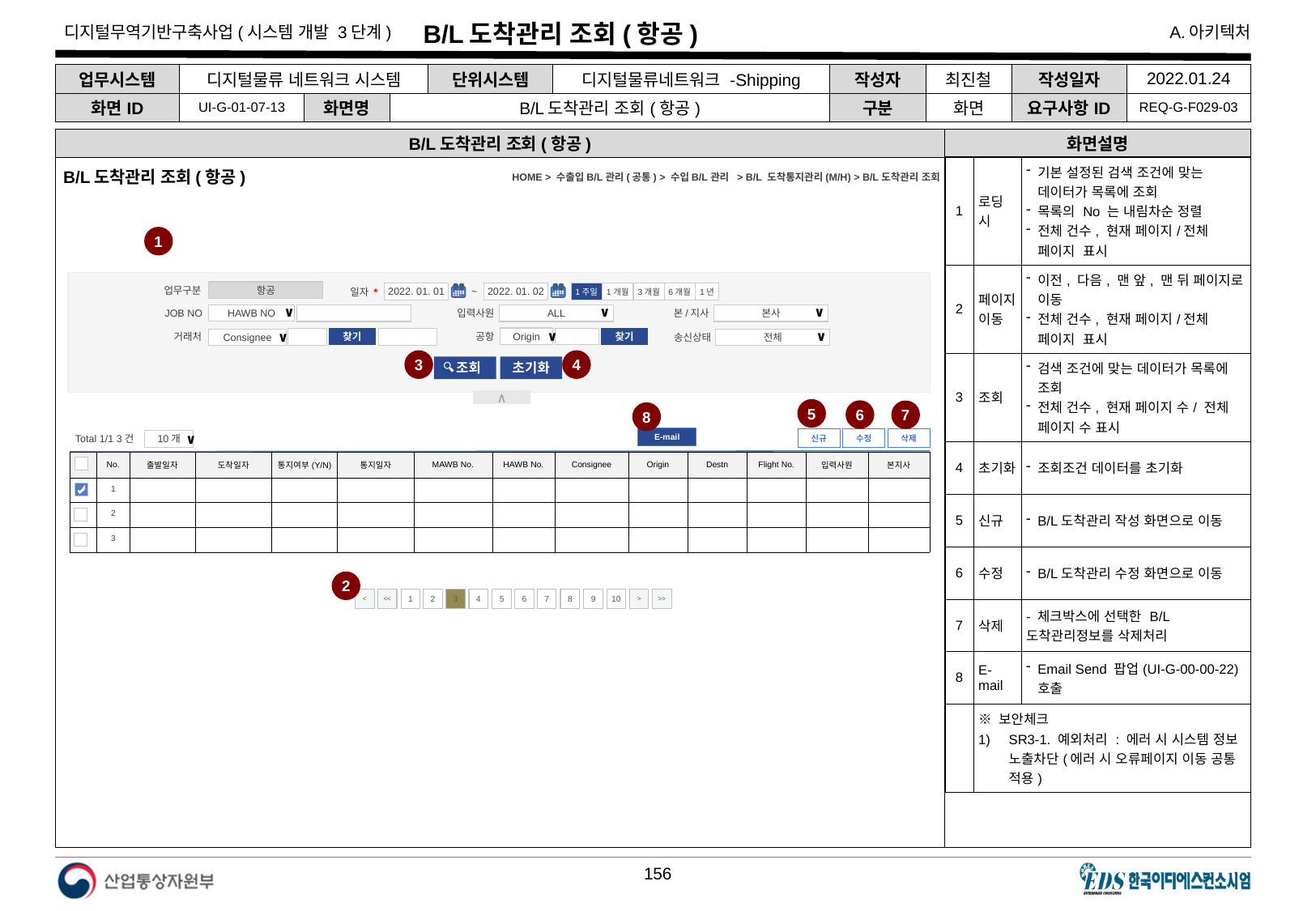

# B/L도착관리 조회(항공)
| 업무시스템 | 디지털물류 네트워크 시스템 |  |  | 단위시스템 | 디지털물류네트워크 -Shipping | 작성자 | 최진철 | 작성일자 | 2022.01.24 |
| --- | --- | --- | --- | --- | --- | --- | --- | --- | --- |
| 화면ID | UI-G-01-07-13 | 화면명 | B/L도착관리 조회(항공) |  |  | 구분 | 화면 | 요구사항ID | REQ-G-F029-03 |
B/L도착관리 조회(항공)

화면설명
| 1 | 로딩 시 | 기본 설정된 검색 조건에 맞는 데이터가 목록에 조회 목록의 No 는 내림차순 정렬 전체 건수, 현재 페이지/전체 페이지 표시 |
| --- | --- | --- |
| 2 | 페이지 이동 | 이전, 다음, 맨 앞, 맨 뒤 페이지로 이동 전체 건수, 현재 페이지/전체 페이지 표시 |
| 3 | 조회 | 검색 조건에 맞는 데이터가 목록에 조회 전체 건수, 현재 페이지 수/ 전체 페이지 수 표시 |
| 4 | 초기화 | 조회조건 데이터를 초기화 |
| 5 | 신규 | B/L도착관리 작성 화면으로 이동 |
| 6 | 수정 | B/L도착관리 수정 화면으로 이동 |
| 7 | 삭제 | - 체크박스에 선택한 B/L도착관리정보를 삭제처리 |
| 8 | E-mail | Email Send 팝업(UI-G-00-00-22) 호출 |
|  | ※ 보안체크 SR3-1. 예외처리 : 에러 시 시스템 정보 노출차단(에러 시 오류페이지 이동 공통 적용) |  |

B/L도착관리 조회(항공)
HOME > 수출입B/L관리(공통) > 수입B/L관리  > B/L 도착통지관리(M/H) > B/L도착관리 조회
1

업무구분
일자 *
항공
2022. 01. 02

2022. 01. 01

~
1주일
1년
1개월
6개월
3개월
JOB NO
입력사원
본/지사
HAWB NO
∨

ALL
∨
본사
∨
거래처
공항
송신상태
Origin
∨

찾기

찾기
전체
∨
Consignee
∨
3
4
 조회

초기화
∧
5
6
7
8
Total 1/1 3건
10개
∨
E-mail
신규
삭제
수정
|  | No. | 출발일자 | 도착일자 | 통지여부(Y/N) | 통지일자 | MAWB No. | HAWB No. | Consignee | Origin | Destn | Flight No. | 입력사원 | 본지사 |
| --- | --- | --- | --- | --- | --- | --- | --- | --- | --- | --- | --- | --- | --- |
|  | 1 |  |  |  |  |  |  |  |  |  |  |  |  |
|  | 2 |  |  |  |  |  |  |  |  |  |  |  |  |
|  | 3 |  |  |  |  |  |  |  |  |  |  |  |  |

2
<
<<
1
2
3
4
5
6
7
8
9
10
>
>>